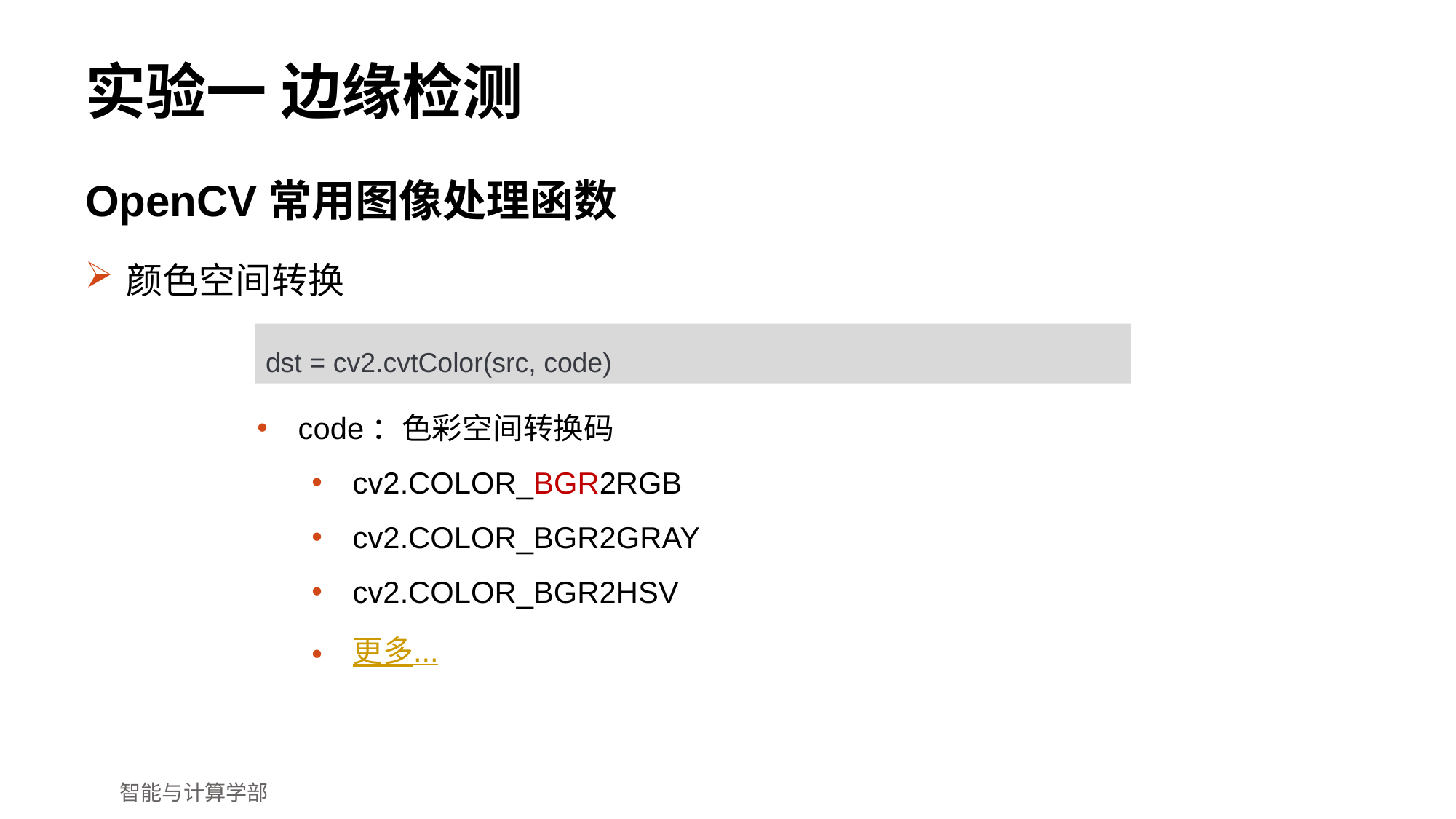

# 实验一 边缘检测
OpenCV常用图像处理函数
颜色空间转换
dst = cv2.cvtColor(src, code)
code：色彩空间转换码
cv2.COLOR_BGR2RGB
cv2.COLOR_BGR2GRAY
cv2.COLOR_BGR2HSV
更多...

8
智能与计算学部